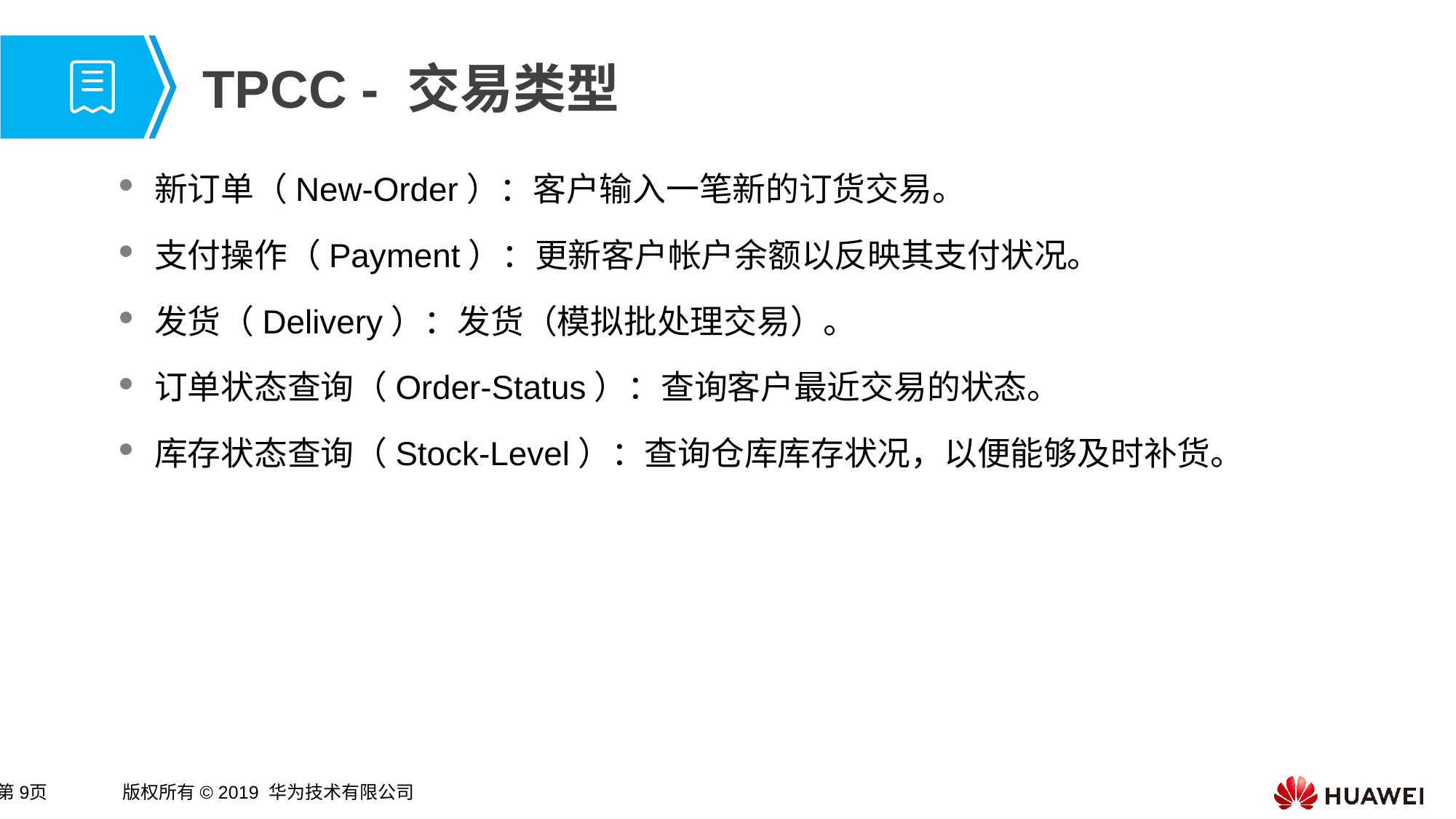

# TPCC - 交易类型
新订单（New-Order）：客户输入一笔新的订货交易。
支付操作（Payment）：更新客户帐户余额以反映其支付状况。
发货（Delivery）：发货（模拟批处理交易）。
订单状态查询（Order-Status）：查询客户最近交易的状态。
库存状态查询（Stock-Level）：查询仓库库存状况，以便能够及时补货。